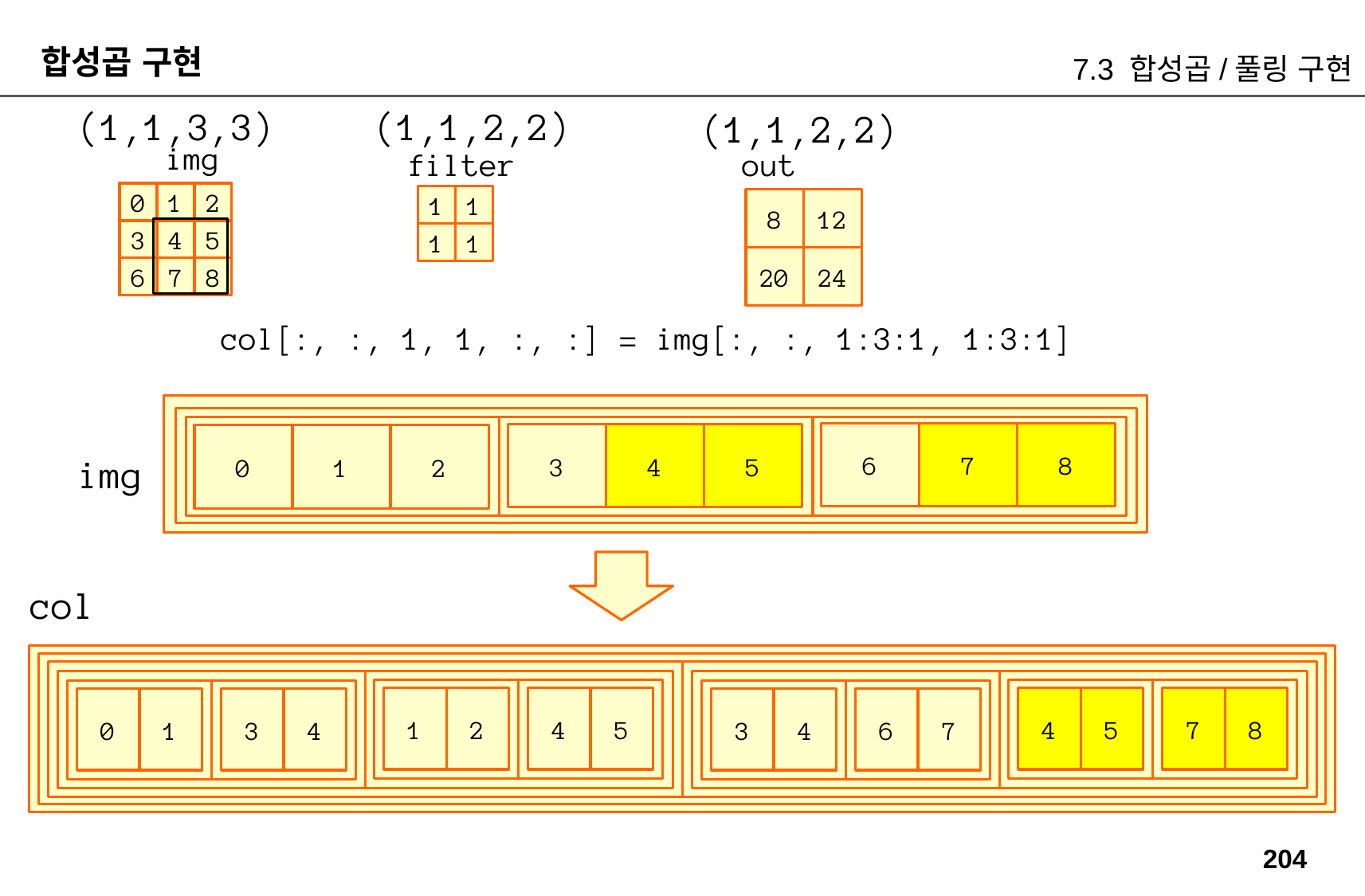

합성곱 구현
7.3 합성곱/풀링 구현
(1,1,2,2)
(1,1,3,3)
(1,1,2,2)
img
filter
out
0
1
2
1
1
8
12
20
24

3
4
5
1
1
6
7
8
col[:, :, 1, 1, :, :] = img[:, :, 1:3:1, 1:3:1]

6
7
8
3
4
5
0
1
2
img

col

1
2
4
5
4
5
7
8
0
1
3
4
3
4
6
7